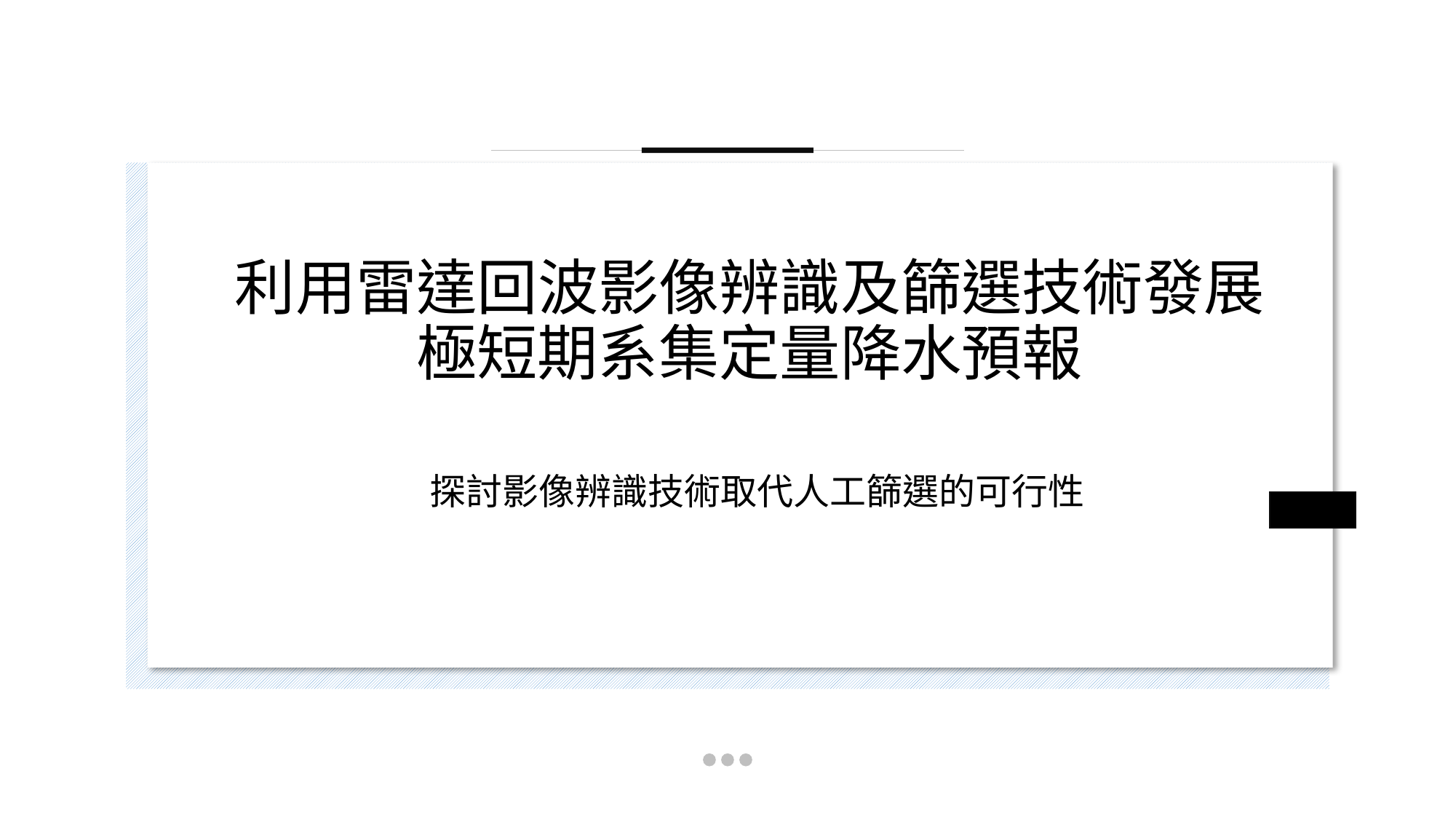

# 利用雷達回波影像辨識及篩選技術發展極短期系集定量降水預報
探討影像辨識技術取代人工篩選的可行性